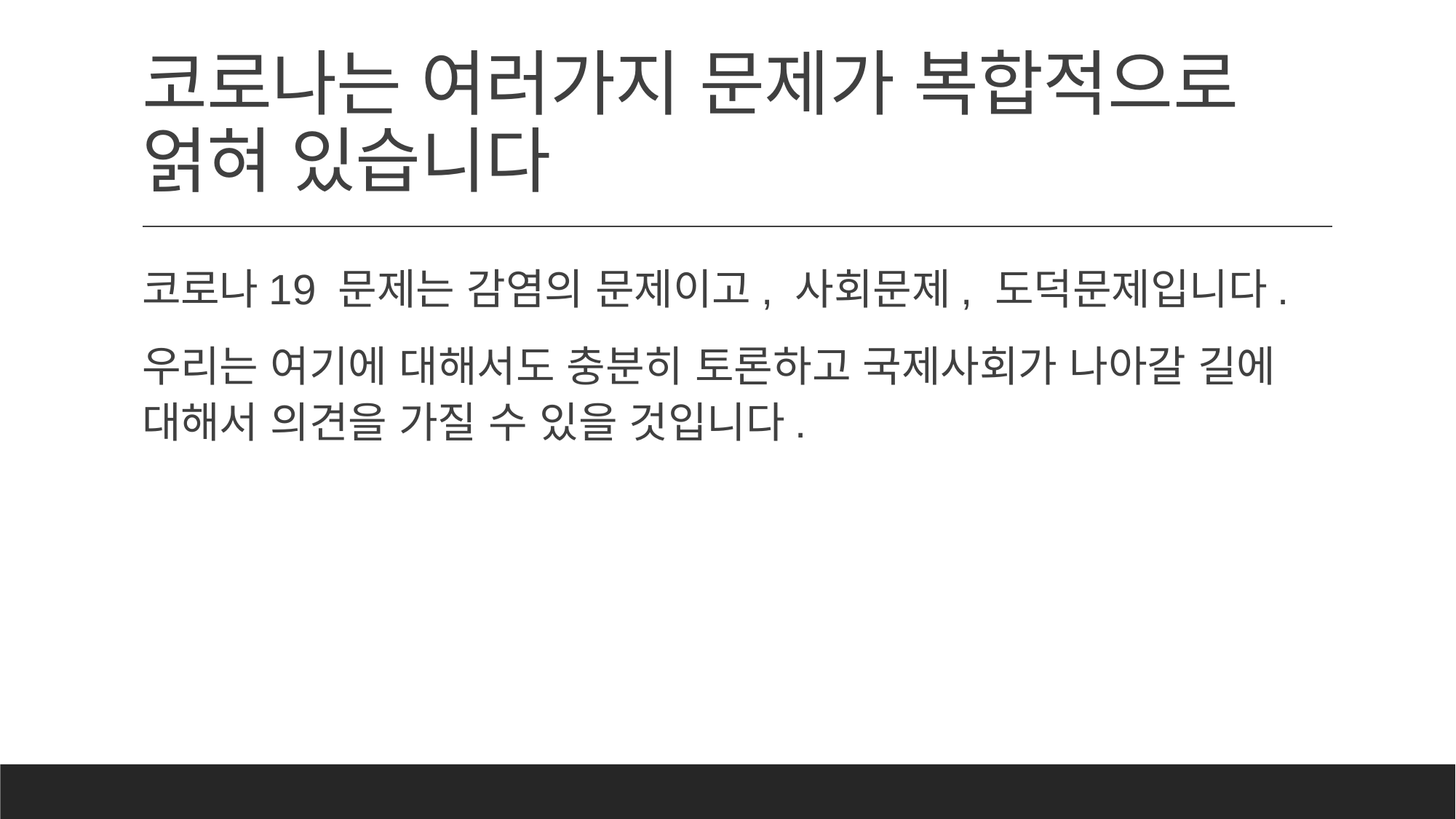

# 코로나는 여러가지 문제가 복합적으로 얽혀 있습니다
코로나19 문제는 감염의 문제이고, 사회문제, 도덕문제입니다.
우리는 여기에 대해서도 충분히 토론하고 국제사회가 나아갈 길에 대해서 의견을 가질 수 있을 것입니다.